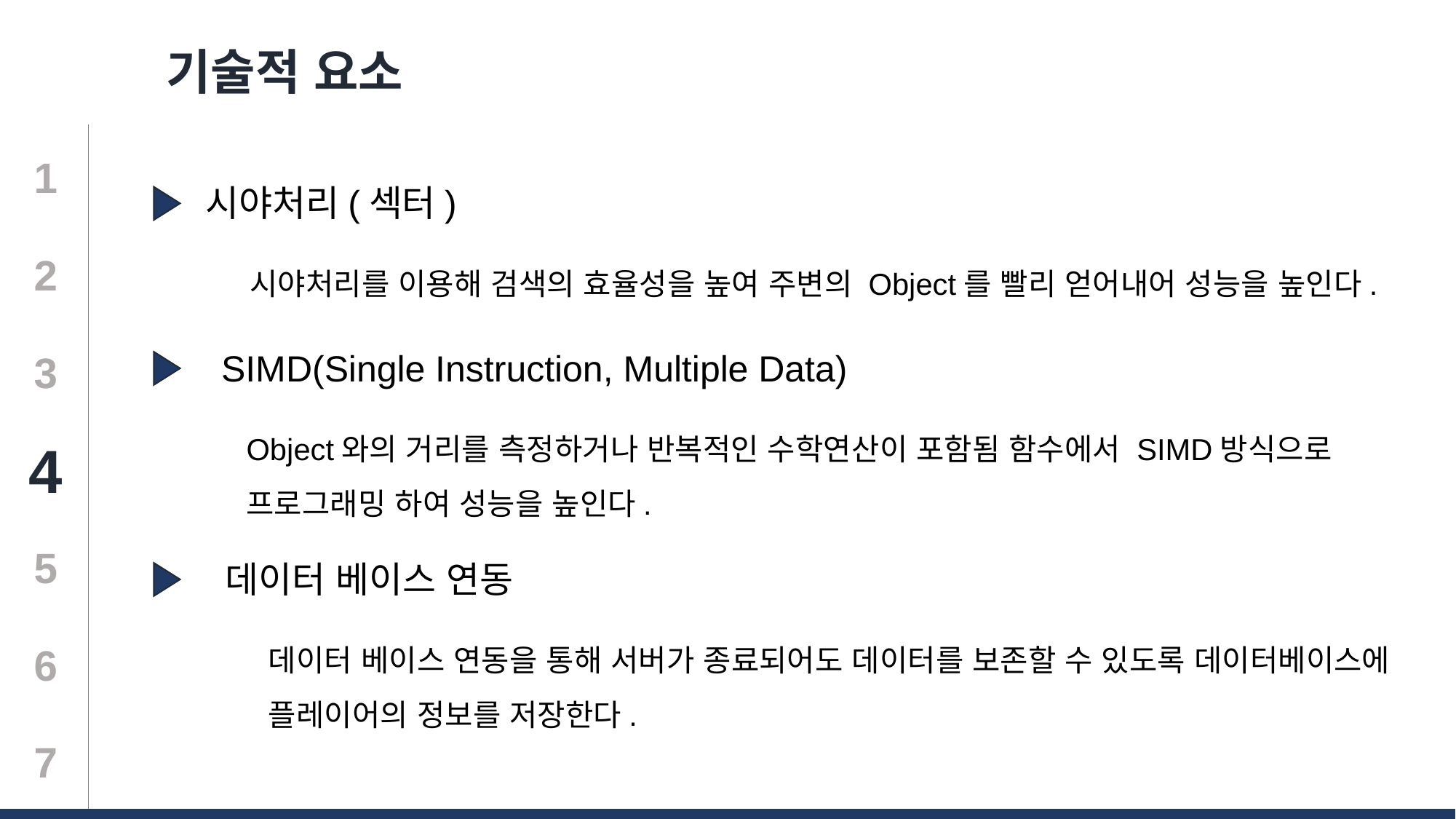

기술적 요소
1
시야처리(섹터)

시야처리를 이용해 검색의 효율성을 높여 주변의 Object를 빨리 얻어내어 성능을 높인다.
2
SIMD(Single Instruction, Multiple Data)
3

Object와의 거리를 측정하거나 반복적인 수학연산이 포함됨 함수에서 SIMD방식으로
프로그래밍 하여 성능을 높인다.
4
5
데이터 베이스 연동

데이터 베이스 연동을 통해 서버가 종료되어도 데이터를 보존할 수 있도록 데이터베이스에
플레이어의 정보를 저장한다.
6
7